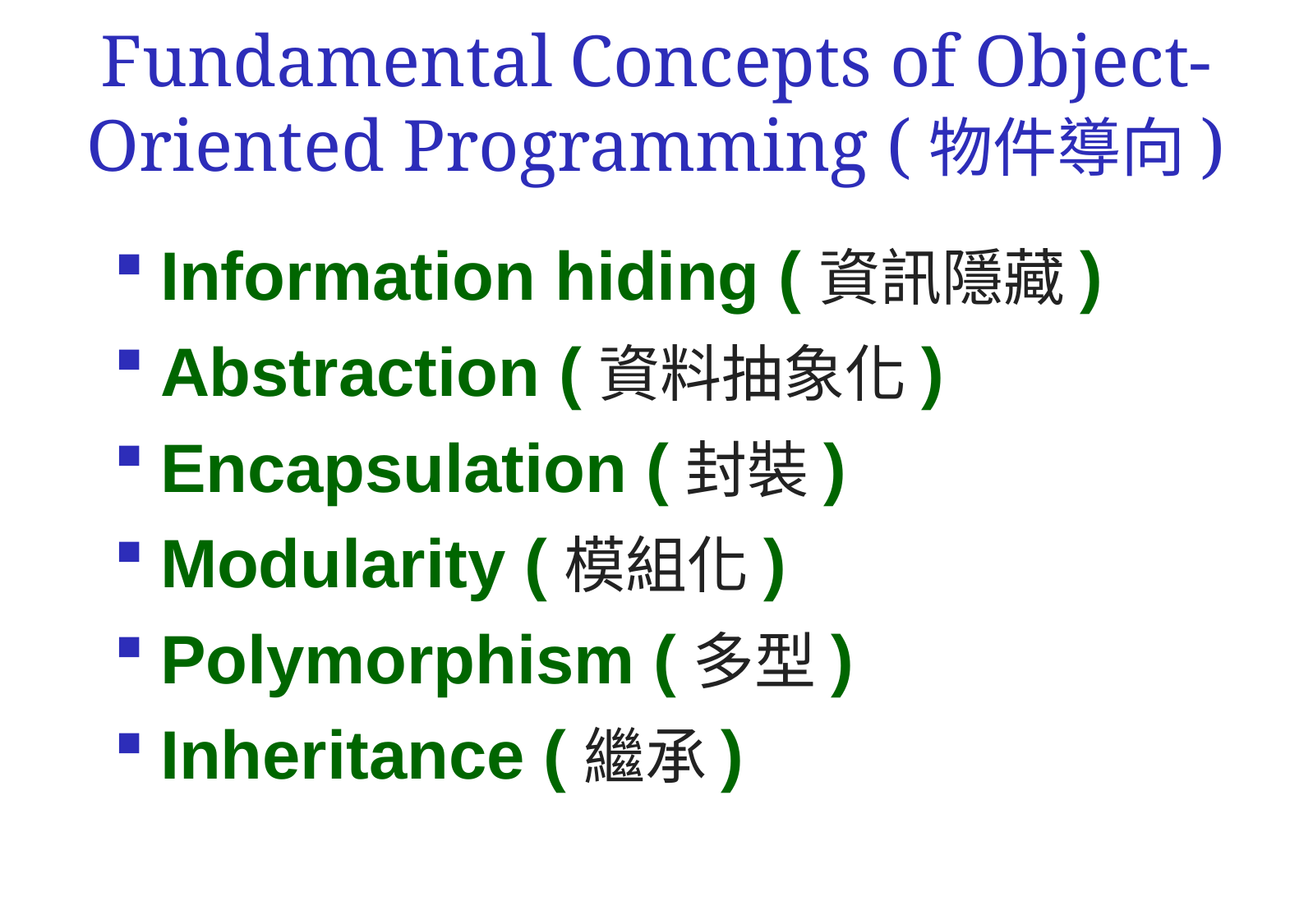

Fundamental Concepts of Object-Oriented Programming (物件導向)
Information hiding (資訊隱藏)
Abstraction (資料抽象化)
Encapsulation (封裝)
Modularity (模組化)
Polymorphism (多型)
Inheritance (繼承)